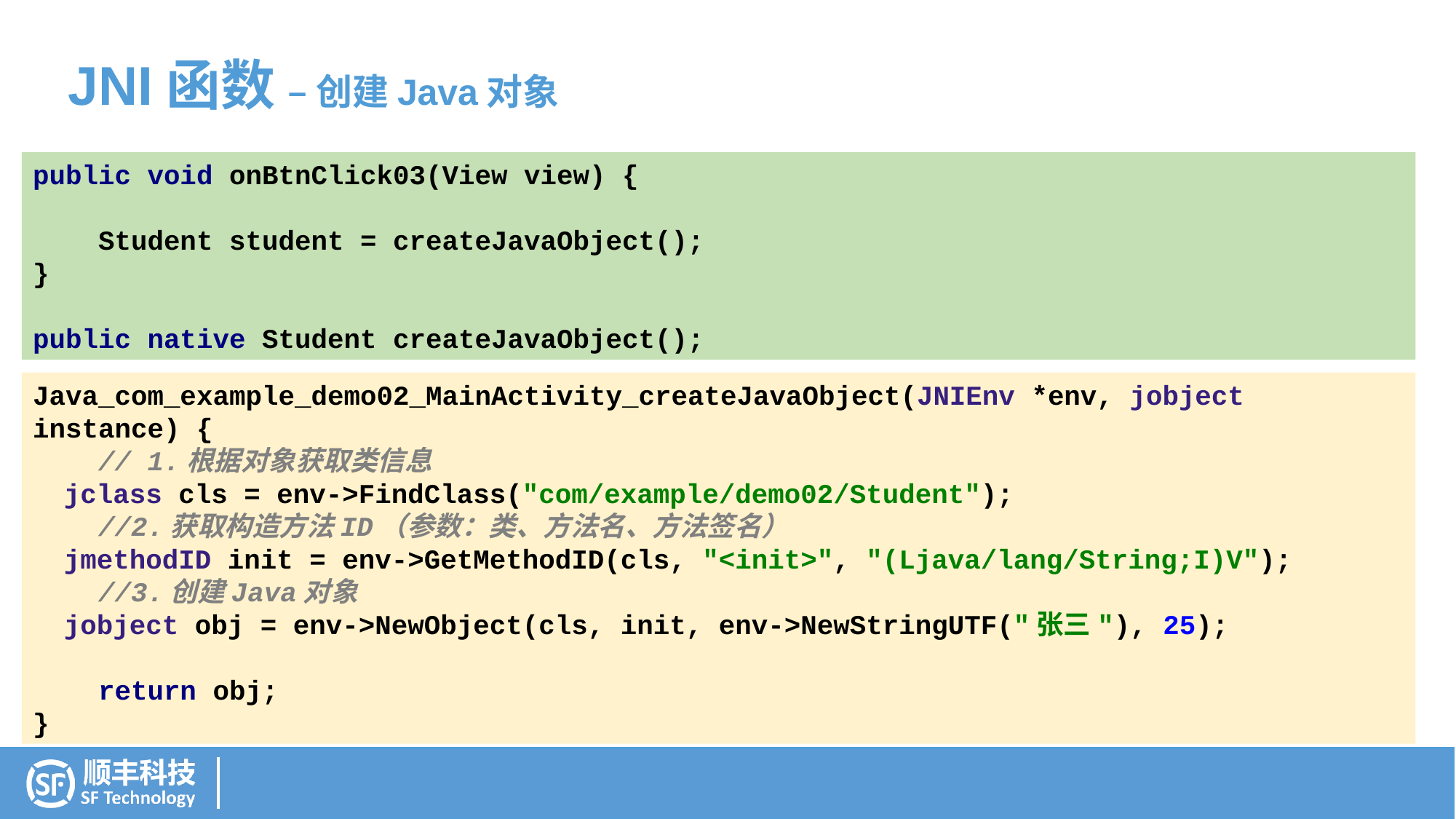

JNI函数 – 创建Java对象
public void onBtnClick03(View view) {
    Student student = createJavaObject();
}
public native Student createJavaObject();
Java_com_example_demo02_MainActivity_createJavaObject(JNIEnv *env, jobject instance) {
    // 1.根据对象获取类信息
    jclass cls = env->FindClass("com/example/demo02/Student");
    //2.获取构造方法ID（参数：类、方法名、方法签名）
    jmethodID init = env->GetMethodID(cls, "<init>", "(Ljava/lang/String;I)V");
    //3.创建Java对象
    jobject obj = env->NewObject(cls, init, env->NewStringUTF("张三"), 25);
    return obj;
}